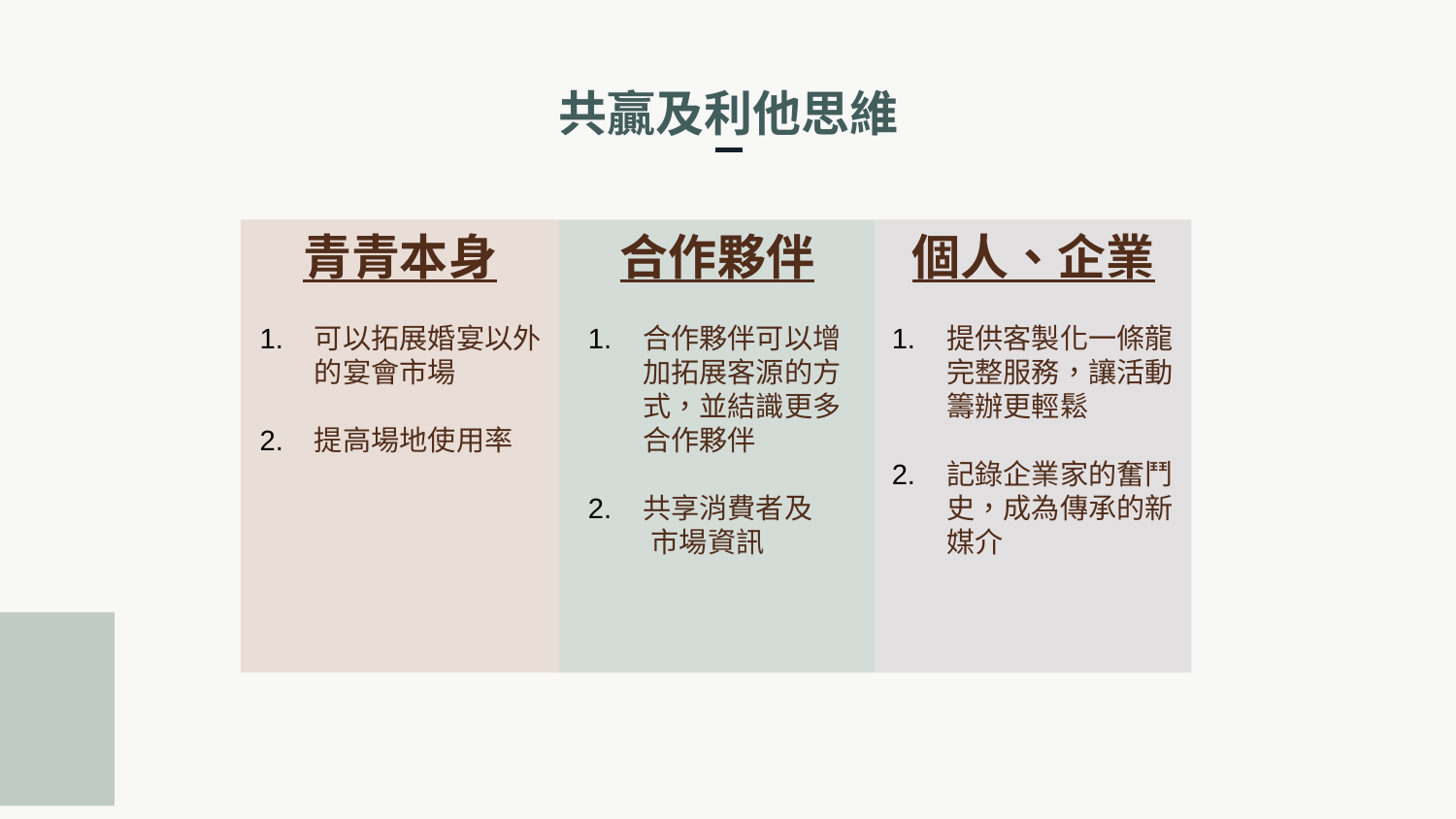

共贏及利他思維
青青本身

合作夥伴

個人、企業
提供客製化一條龍完整服務，讓活動籌辦更輕鬆

記錄企業家的奮鬥史，成為傳承的新媒介
可以拓展婚宴以外的宴會市場

提高場地使用率

合作夥伴可以增加拓展客源的方式，並結識更多合作夥伴

共享消費者及
       市場資訊